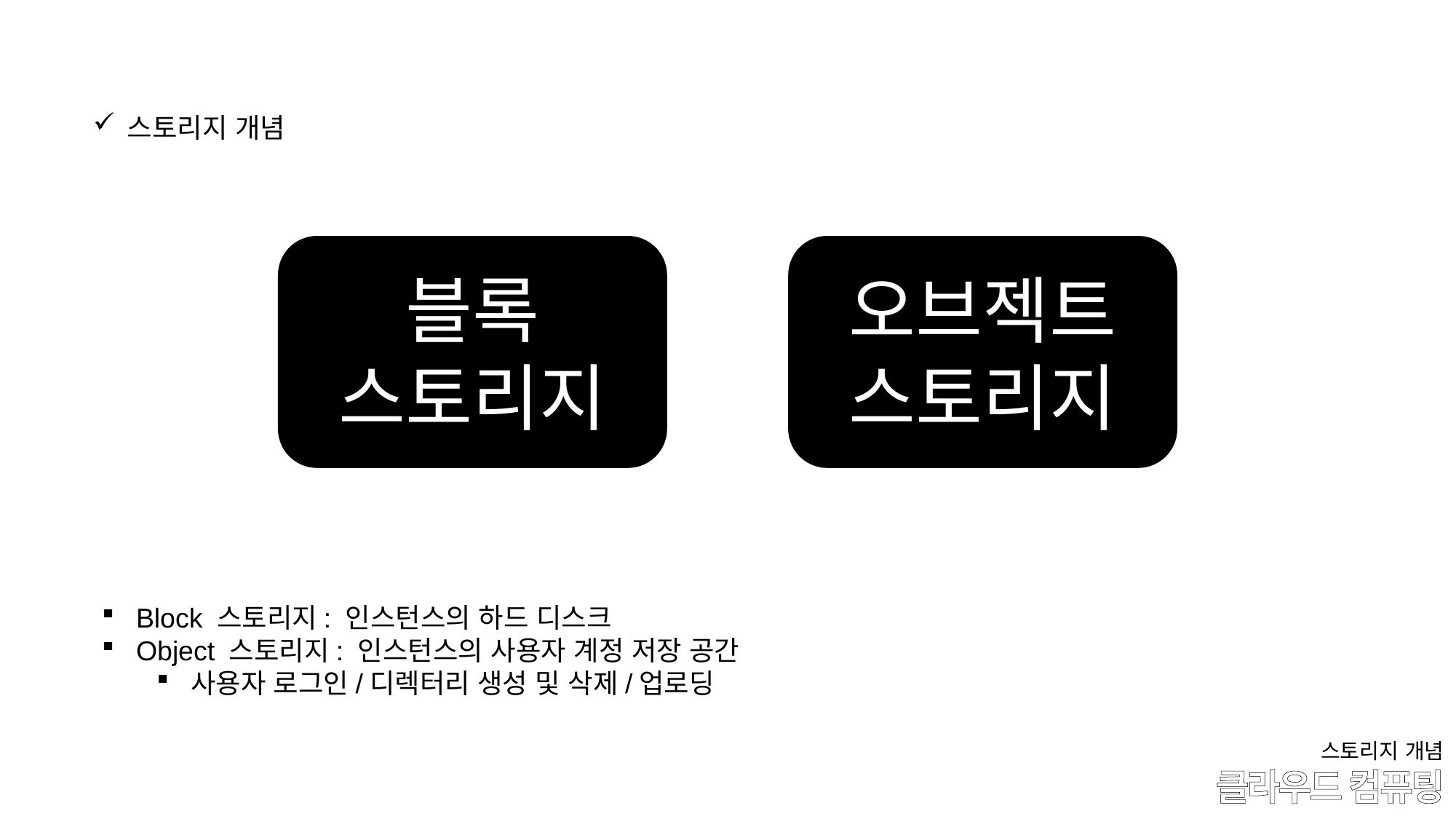

스토리지 개념
블록
스토리지
오브젝트
스토리지
Block 스토리지: 인스턴스의 하드 디스크
Object 스토리지: 인스턴스의 사용자 계정 저장 공간
사용자 로그인/디렉터리 생성 및 삭제/업로딩
스토리지 개념
# 클라우드 컴퓨팅